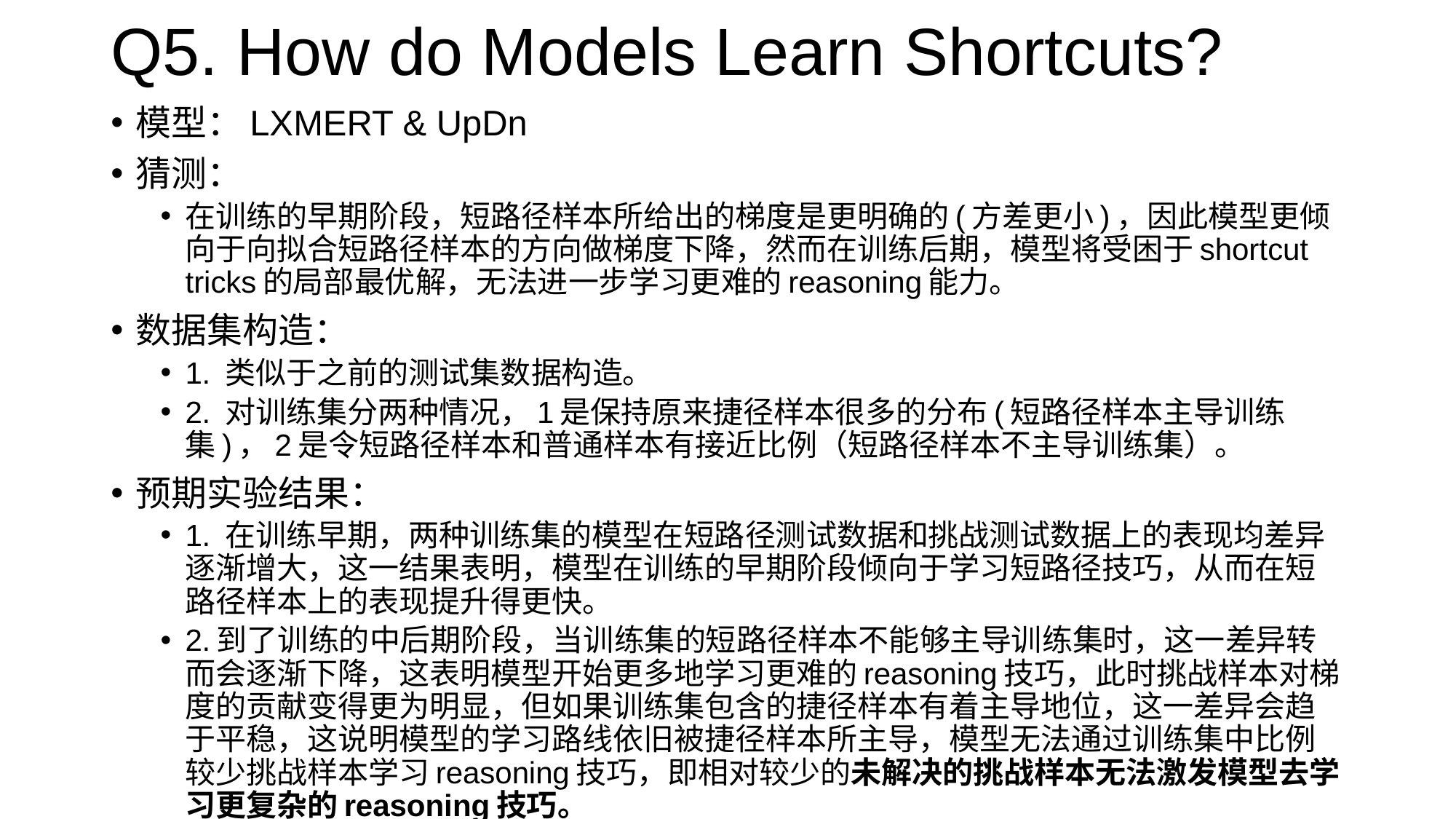

# Q5. How do Models Learn Shortcuts?
模型：LXMERT & UpDn
猜测：
在训练的早期阶段，短路径样本所给出的梯度是更明确的(方差更小)，因此模型更倾向于向拟合短路径样本的方向做梯度下降，然而在训练后期，模型将受困于shortcut tricks的局部最优解，无法进一步学习更难的reasoning能力。
数据集构造：
1. 类似于之前的测试集数据构造。
2. 对训练集分两种情况，1是保持原来捷径样本很多的分布(短路径样本主导训练集)，2是令短路径样本和普通样本有接近比例（短路径样本不主导训练集）。
预期实验结果：
1. 在训练早期，两种训练集的模型在短路径测试数据和挑战测试数据上的表现均差异逐渐增大，这一结果表明，模型在训练的早期阶段倾向于学习短路径技巧，从而在短路径样本上的表现提升得更快。
2.到了训练的中后期阶段，当训练集的短路径样本不能够主导训练集时，这一差异转而会逐渐下降，这表明模型开始更多地学习更难的reasoning技巧，此时挑战样本对梯度的贡献变得更为明显，但如果训练集包含的捷径样本有着主导地位，这一差异会趋于平稳，这说明模型的学习路线依旧被捷径样本所主导，模型无法通过训练集中比例较少挑战样本学习reasoning技巧，即相对较少的未解决的挑战样本无法激发模型去学习更复杂的reasoning技巧。